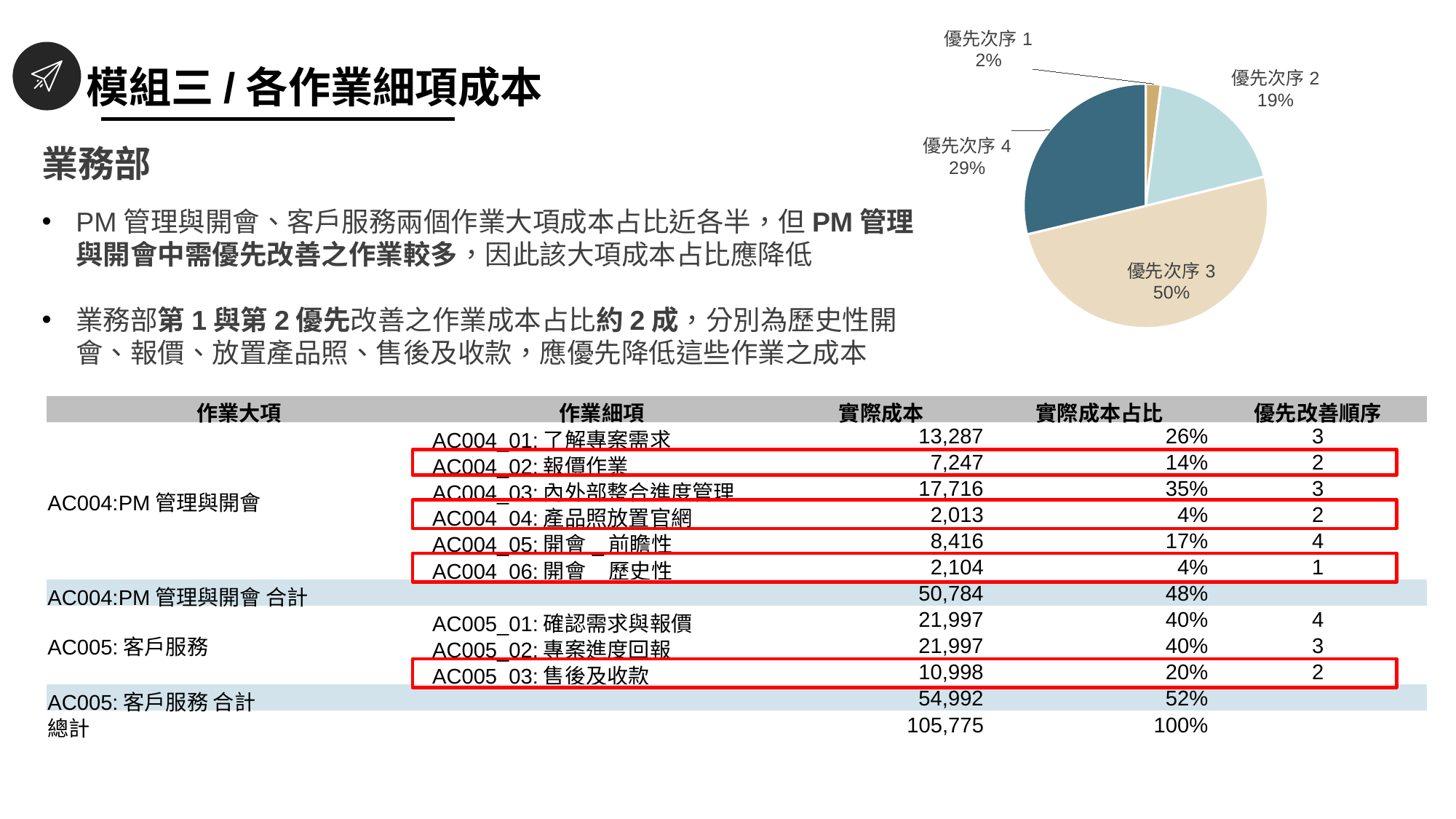

模組三/各作業細項成本

### Chart

| Category |  |
|---|---|
| 優先次序1 | 2104.026864 |
| 優先次序2 | 20258.909579 |
| 優先次序3 | 52999.480347000004 |
| 優先次序4 | 30412.751954000007 |
業務部
PM管理與開會、客戶服務兩個作業大項成本占比近各半，但PM管理與開會中需優先改善之作業較多，因此該大項成本占比應降低

業務部第1與第2優先改善之作業成本占比約2成，分別為歷史性開會、報價、放置產品照、售後及收款，應優先降低這些作業之成本
| 作業大項 | 作業細項 | 實際成本 | 實際成本占比 | 優先改善順序 |
| --- | --- | --- | --- | --- |
| AC004:PM管理與開會 | AC004\_01:了解專案需求 | 13,287 | 26% | 3 |
|  | AC004\_02:報價作業 | 7,247 | 14% | 2 |
|  | AC004\_03:內外部整合進度管理 | 17,716 | 35% | 3 |
|  | AC004\_04:產品照放置官網 | 2,013 | 4% | 2 |
|  | AC004\_05:開會\_前瞻性 | 8,416 | 17% | 4 |
|  | AC004\_06:開會\_歷史性 | 2,104 | 4% | 1 |
| AC004:PM管理與開會 合計 |  | 50,784 | 48% |  |
| AC005:客戶服務 | AC005\_01:確認需求與報價 | 21,997 | 40% | 4 |
|  | AC005\_02:專案進度回報 | 21,997 | 40% | 3 |
|  | AC005\_03:售後及收款 | 10,998 | 20% | 2 |
| AC005:客戶服務 合計 |  | 54,992 | 52% |  |
| 總計 |  | 105,775 | 100% |  |